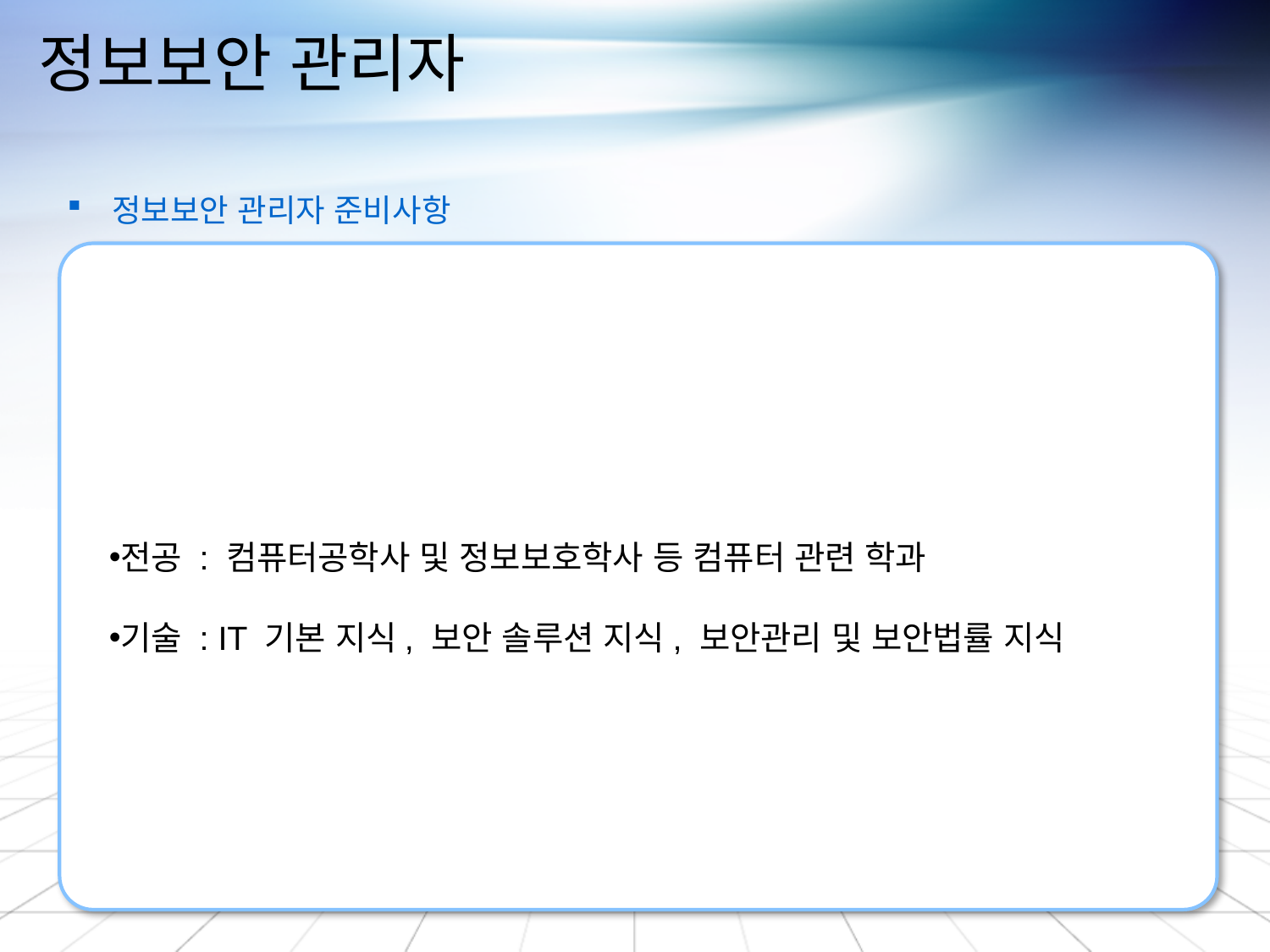

# 정보보안 관리자
 정보보안 관리자 준비사항

전공 : 컴퓨터공학사 및 정보보호학사 등 컴퓨터 관련 학과
기술 : IT 기본 지식, 보안 솔루션 지식, 보안관리 및 보안법률 지식